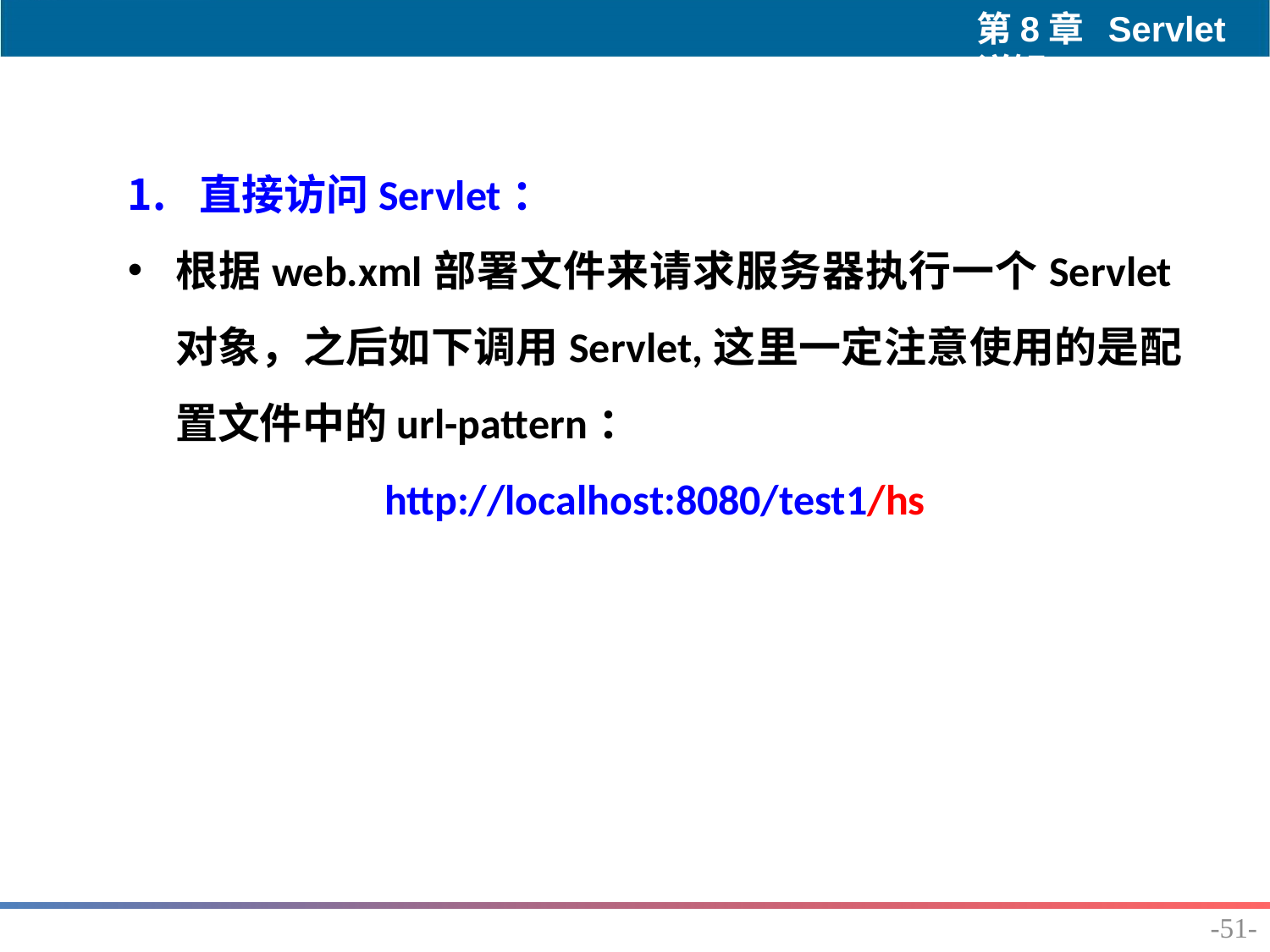

直接访问Servlet：
根据web.xml部署文件来请求服务器执行一个Servlet对象，之后如下调用Servlet,这里一定注意使用的是配置文件中的url-pattern：
http://localhost:8080/test1/hs

-51-